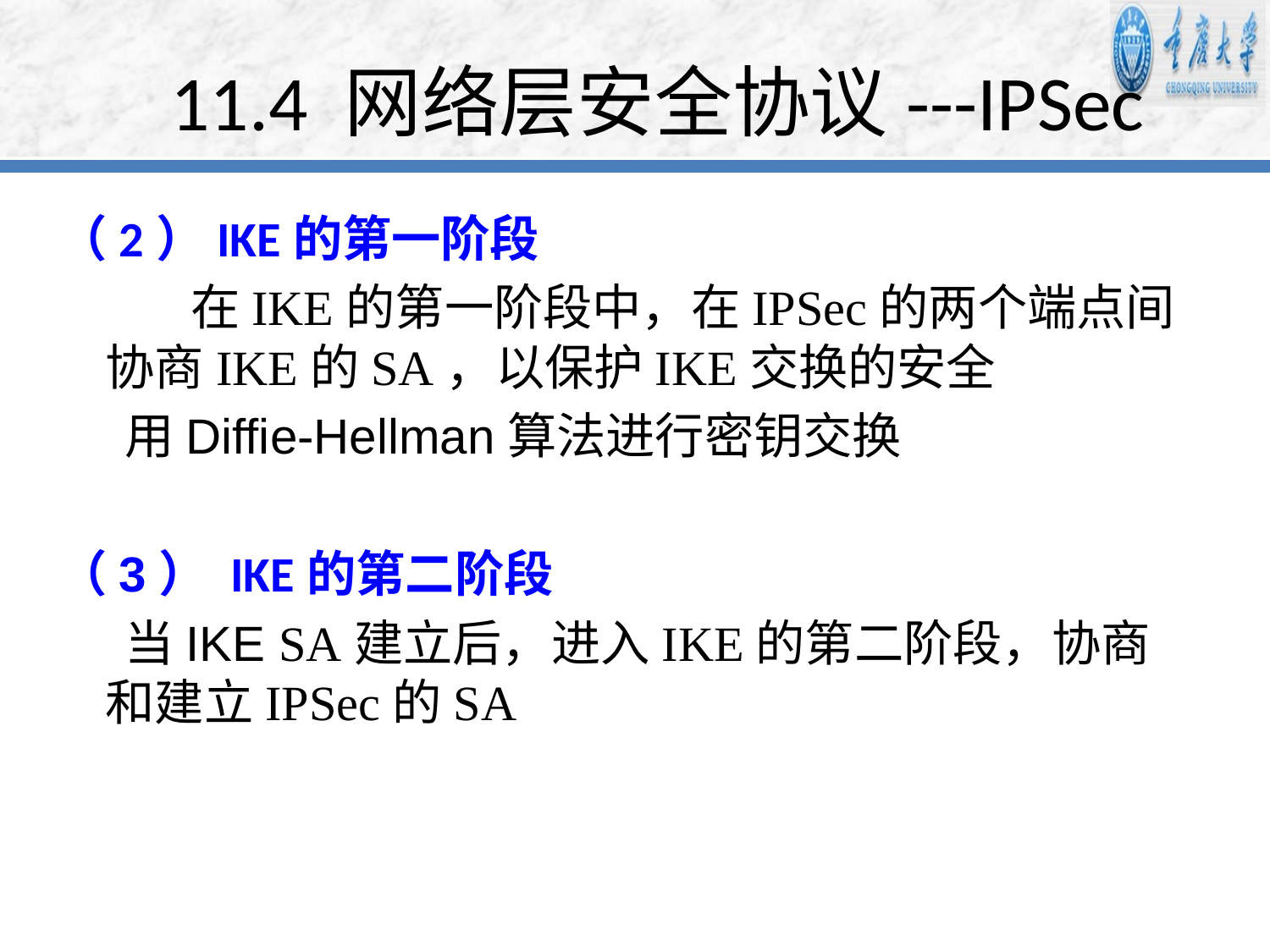

# 11.4 网络层安全协议---IPSec
（2）IKE的第一阶段
           在IKE的第一阶段中，在IPSec的两个端点间协商IKE的SA，以保护IKE交换的安全
     用Diffie-Hellman算法进行密钥交换

（3） IKE的第二阶段
     当IKE SA建立后，进入IKE的第二阶段，协商和建立IPSec的SA